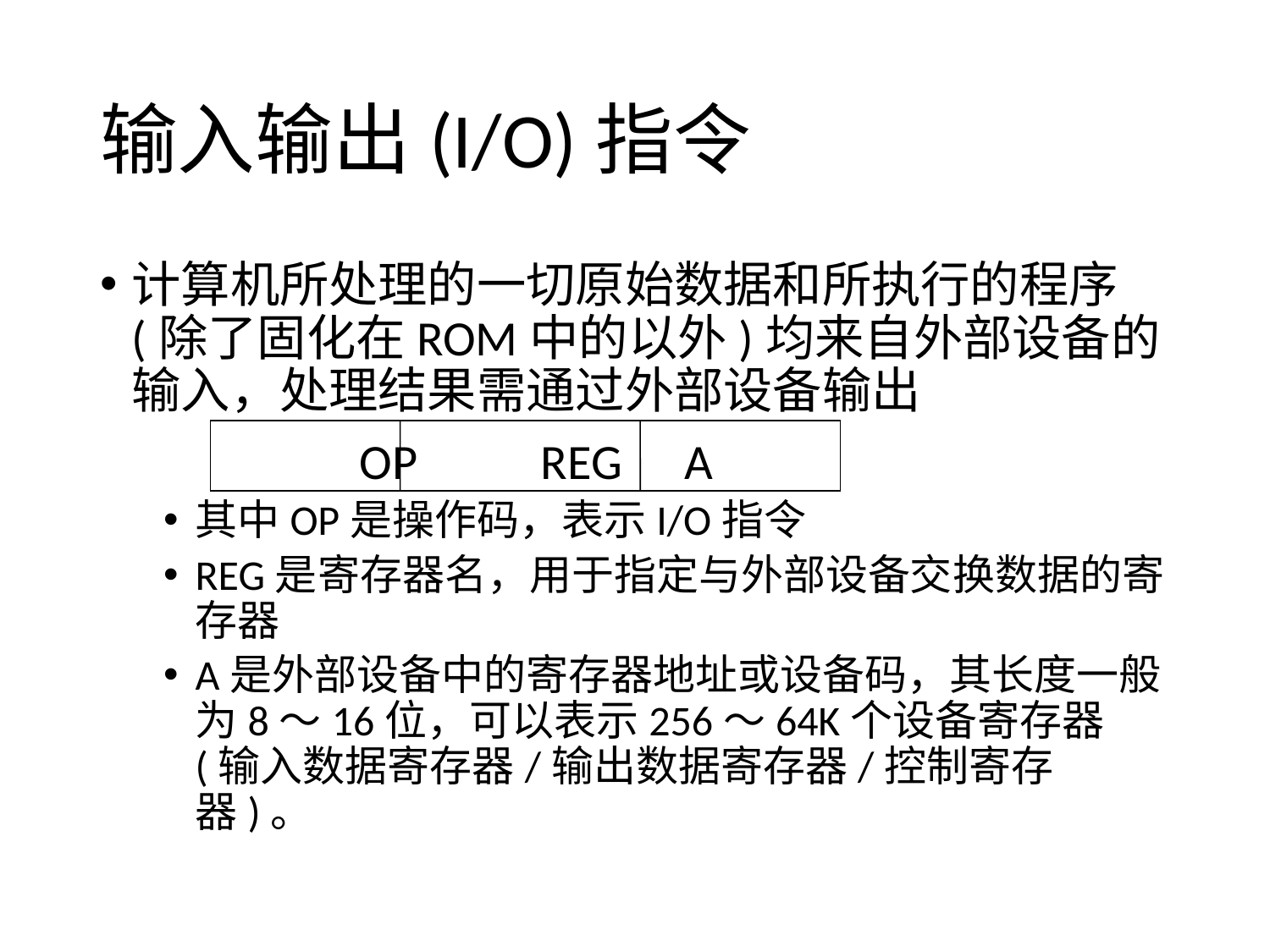

# 输入输出(I/O)指令
计算机所处理的一切原始数据和所执行的程序(除了固化在ROM中的以外)均来自外部设备的输入，处理结果需通过外部设备输出
		         OP           REG	    A
其中OP是操作码，表示I/O指令
REG是寄存器名，用于指定与外部设备交换数据的寄存器
A是外部设备中的寄存器地址或设备码，其长度一般为8～16位，可以表示256～64K个设备寄存器(输入数据寄存器/输出数据寄存器/控制寄存器)。